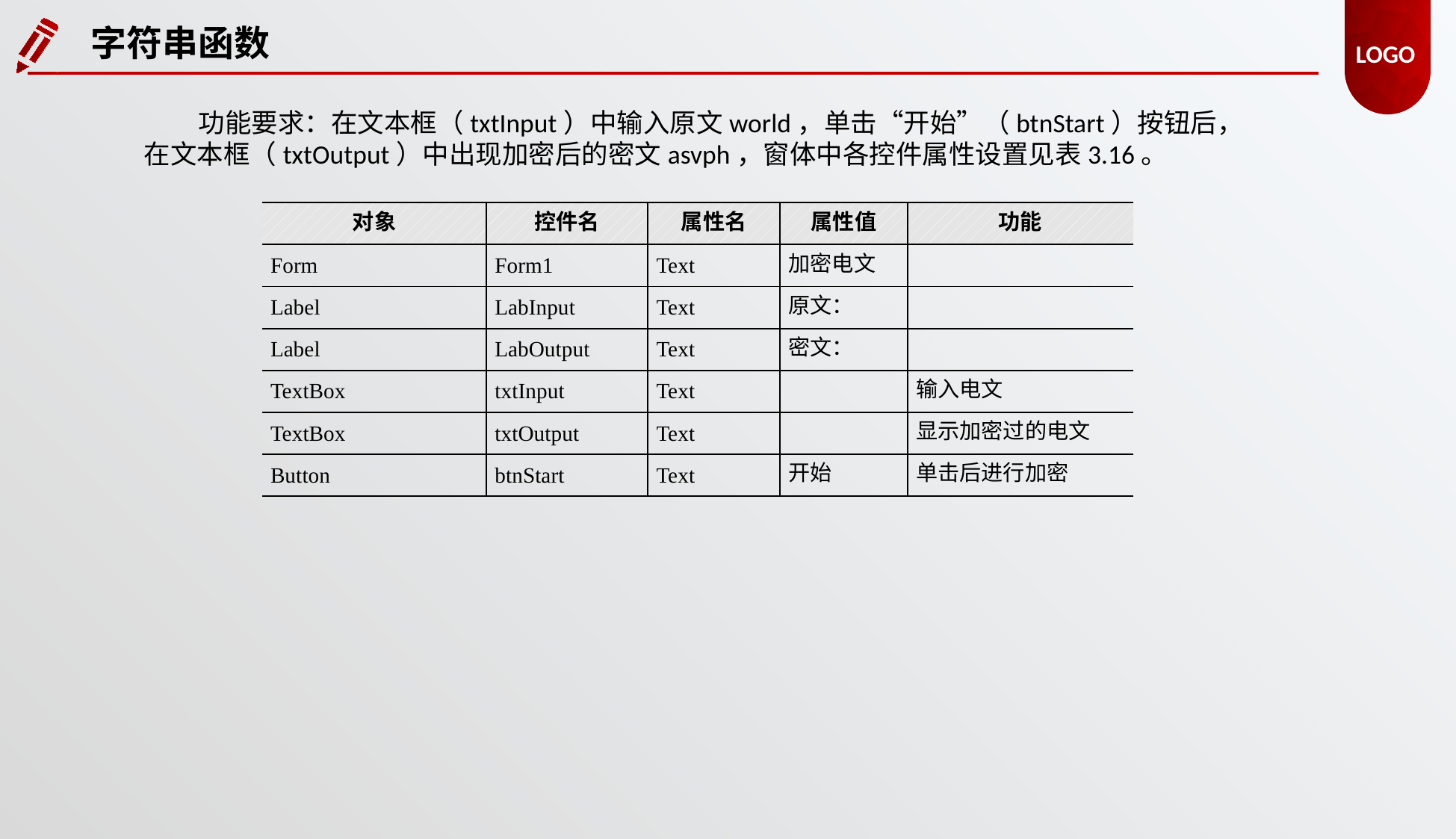

字符串函数
功能要求：在文本框（txtInput）中输入原文world，单击“开始”（btnStart）按钮后，在文本框（txtOutput）中出现加密后的密文asvph，窗体中各控件属性设置见表3.16。
| 对象 | 控件名 | 属性名 | 属性值 | 功能 |
| --- | --- | --- | --- | --- |
| Form | Form1 | Text | 加密电文 |  |
| Label | LabInput | Text | 原文： |  |
| Label | LabOutput | Text | 密文： |  |
| TextBox | txtInput | Text |  | 输入电文 |
| TextBox | txtOutput | Text |  | 显示加密过的电文 |
| Button | btnStart | Text | 开始 | 单击后进行加密 |